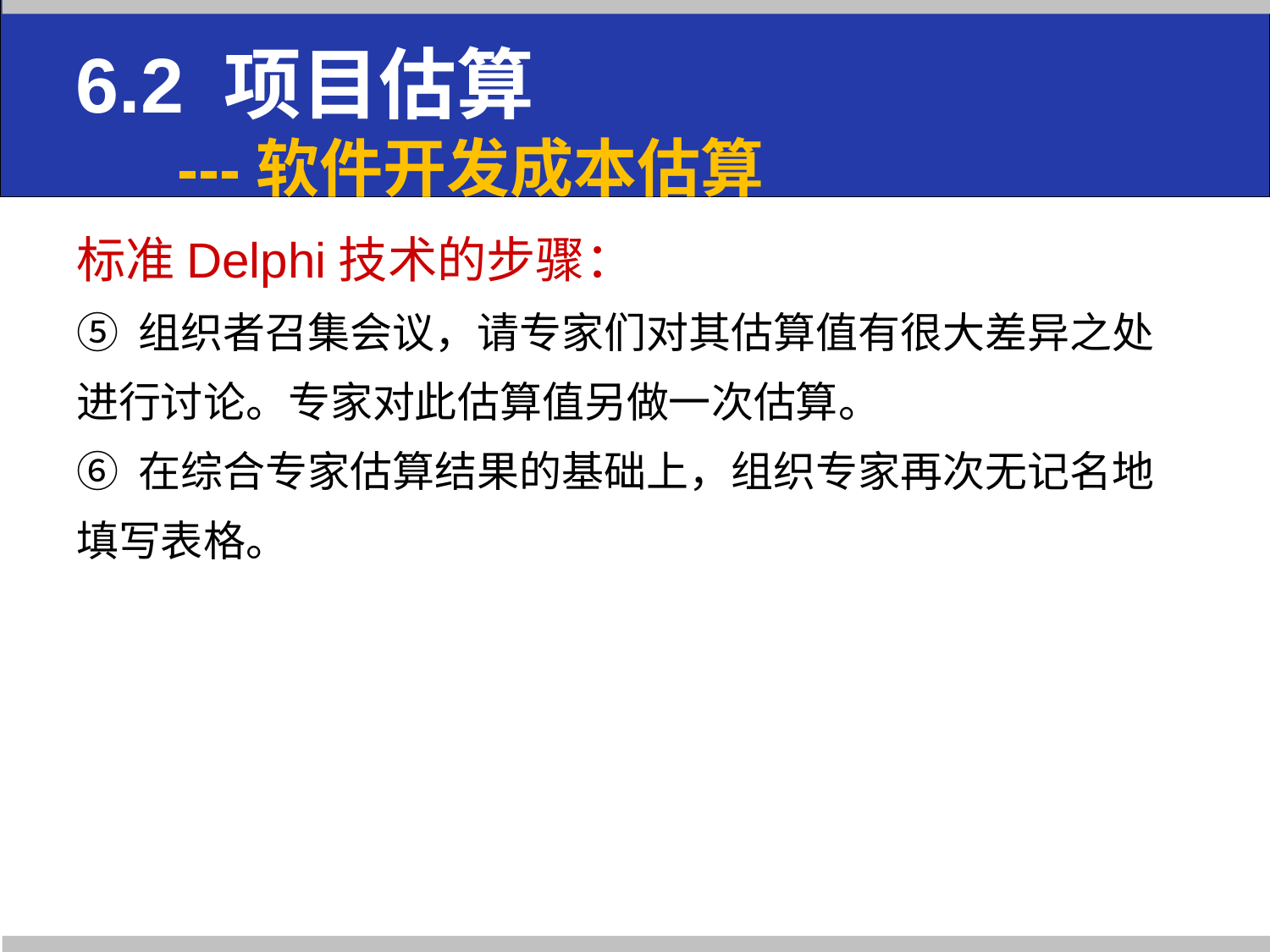

6.2 项目估算
      ---软件开发成本估算

标准Delphi技术的步骤：
⑤ 组织者召集会议，请专家们对其估算值有很大差异之处
进行讨论。专家对此估算值另做一次估算。
⑥ 在综合专家估算结果的基础上，组织专家再次无记名地
填写表格。

750